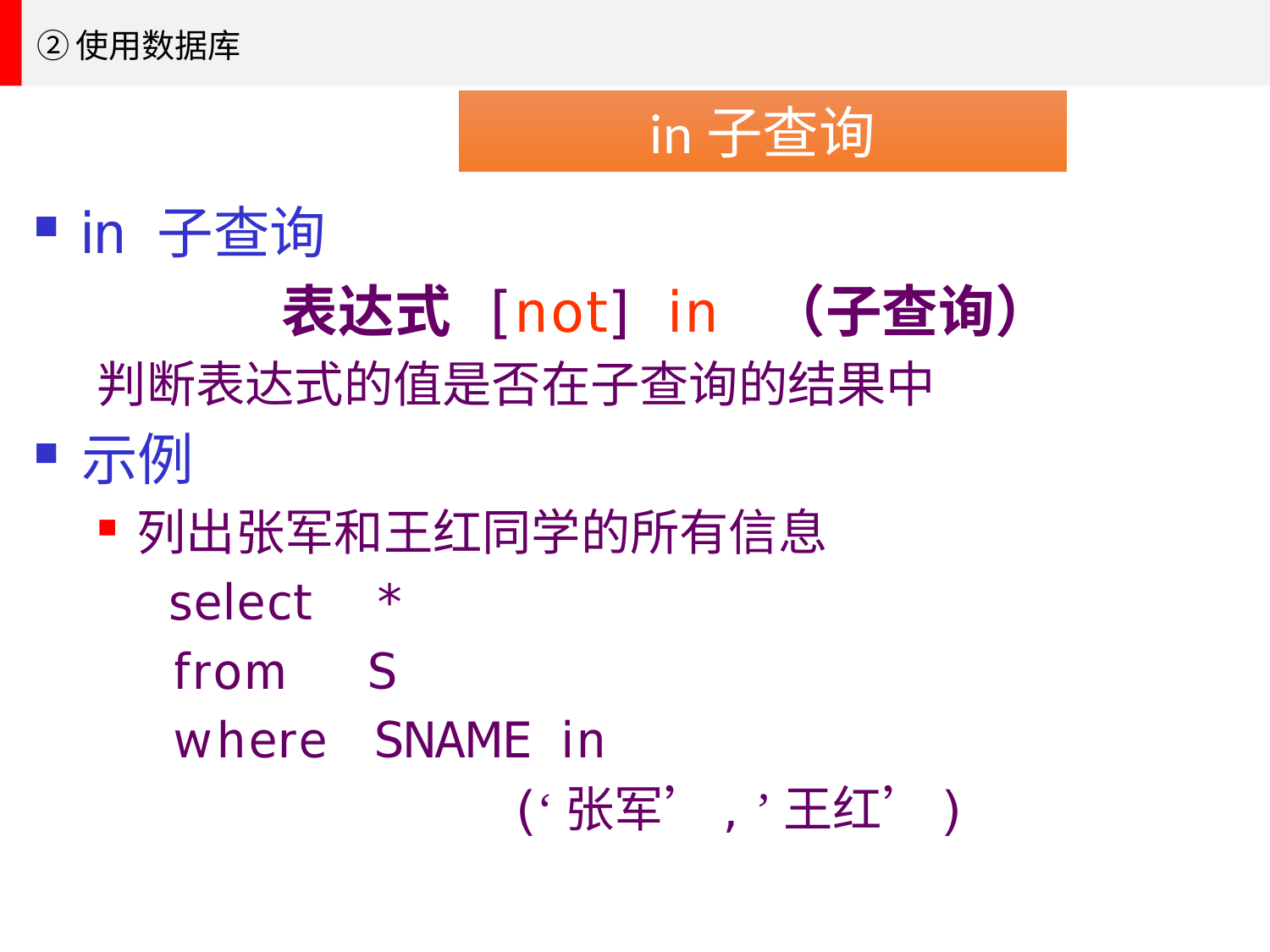

②使用数据库
in子查询
in 子查询
表达式  [not]  in  （子查询）
判断表达式的值是否在子查询的结果中
示例
列出张军和王红同学的所有信息
     select    *
     from     S
     where   SNAME  in
				(‘张军’, ’王红’)